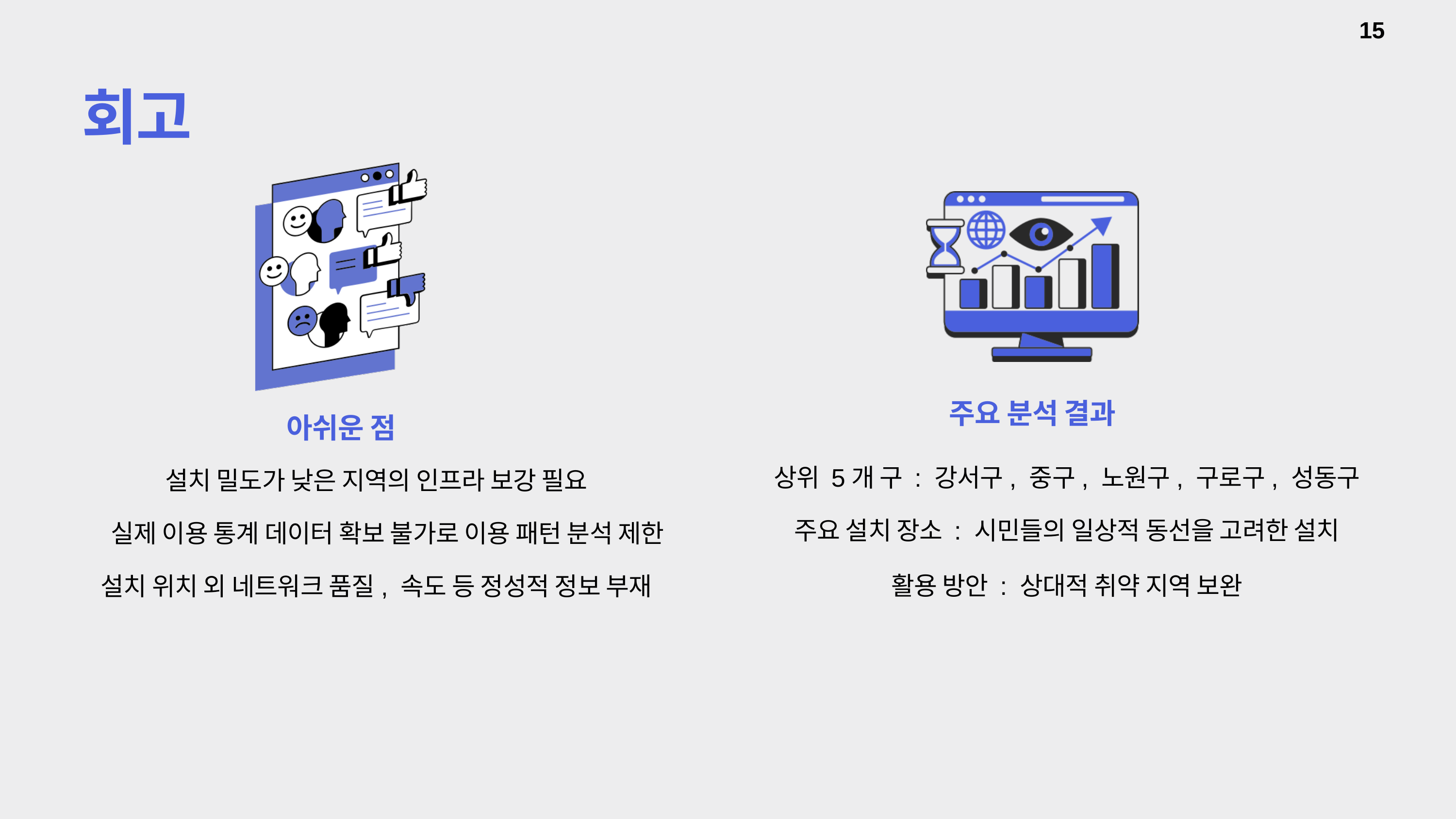

15
회고

주요 분석 결과
아쉬운 점
상위 5개 구 : 강서구, 중구, 노원구, 구로구, 성동구
설치 밀도가 낮은 지역의 인프라 보강 필요

주요 설치 장소 : 시민들의 일상적 동선을 고려한 설치
실제 이용 통계 데이터 확보 불가로 이용 패턴 분석 제한

활용 방안 : 상대적 취약 지역 보완
설치 위치 외 네트워크 품질, 속도 등 정성적 정보 부재